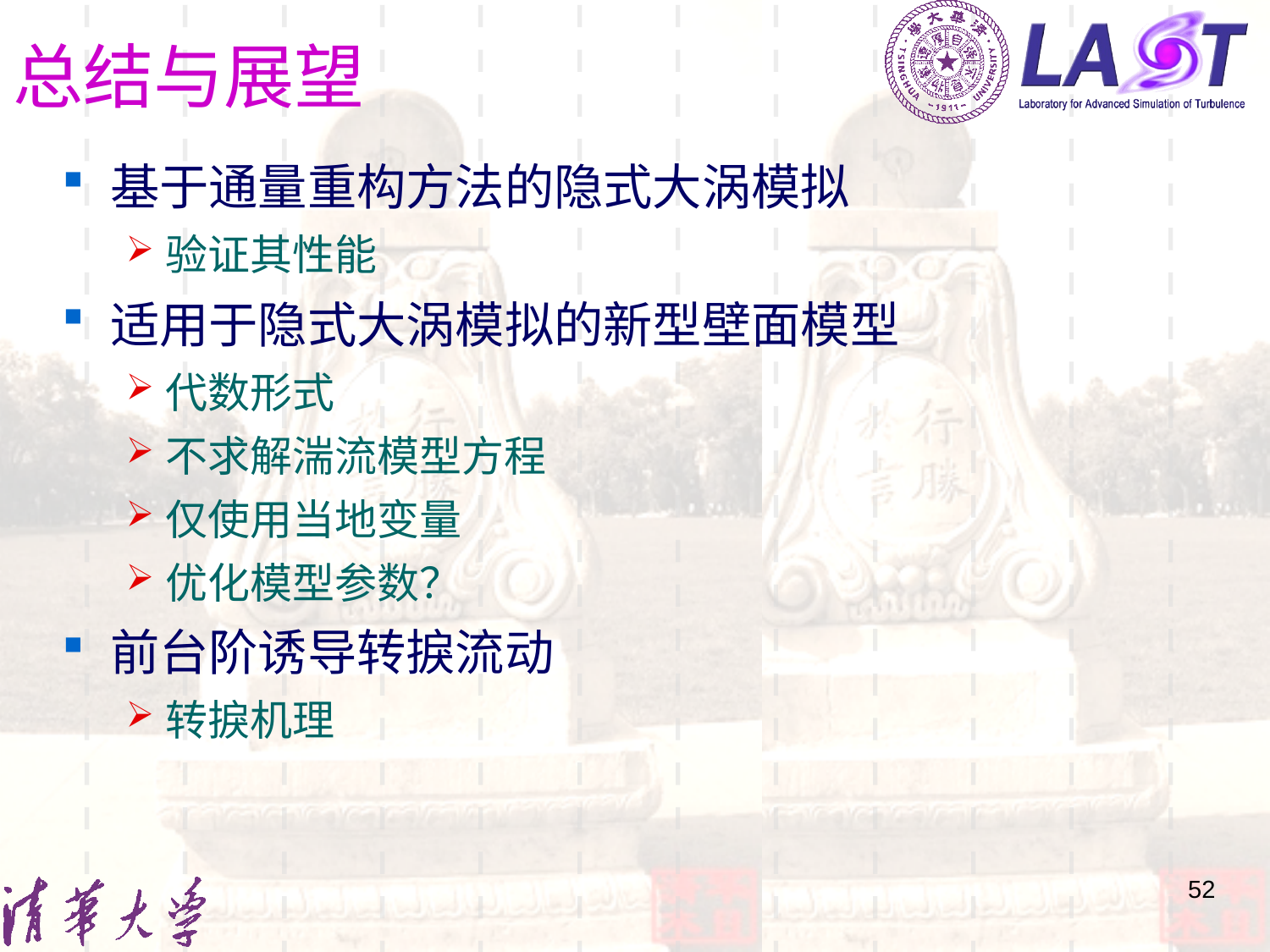

# 总结与展望
基于通量重构方法的隐式大涡模拟
验证其性能
适用于隐式大涡模拟的新型壁面模型
代数形式
不求解湍流模型方程
仅使用当地变量
优化模型参数？
前台阶诱导转捩流动
转捩机理
52